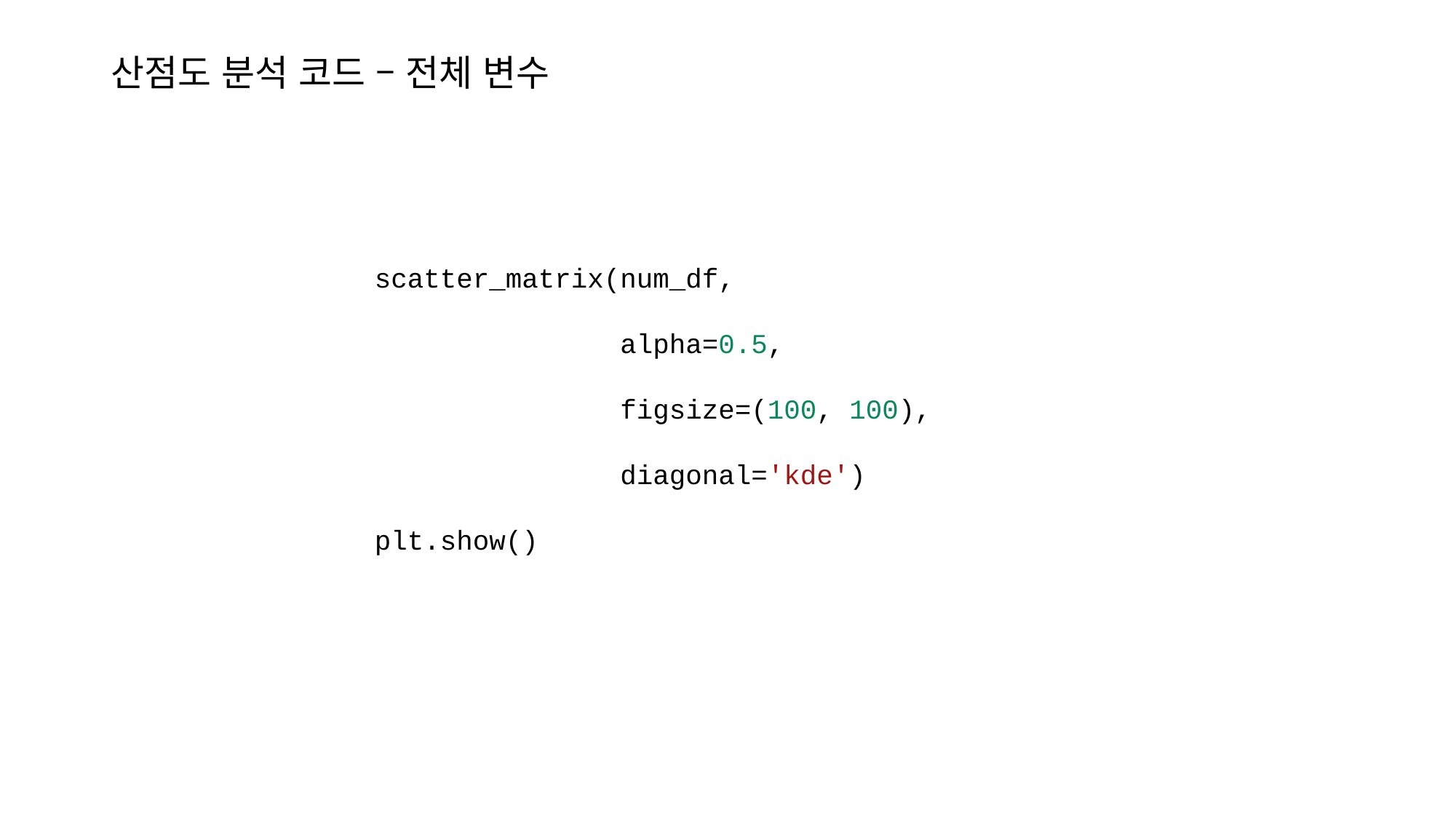

# 산점도 분석 코드 – 전체 변수
scatter_matrix(num_df,
               alpha=0.5,
               figsize=(100, 100),
               diagonal='kde')
plt.show()